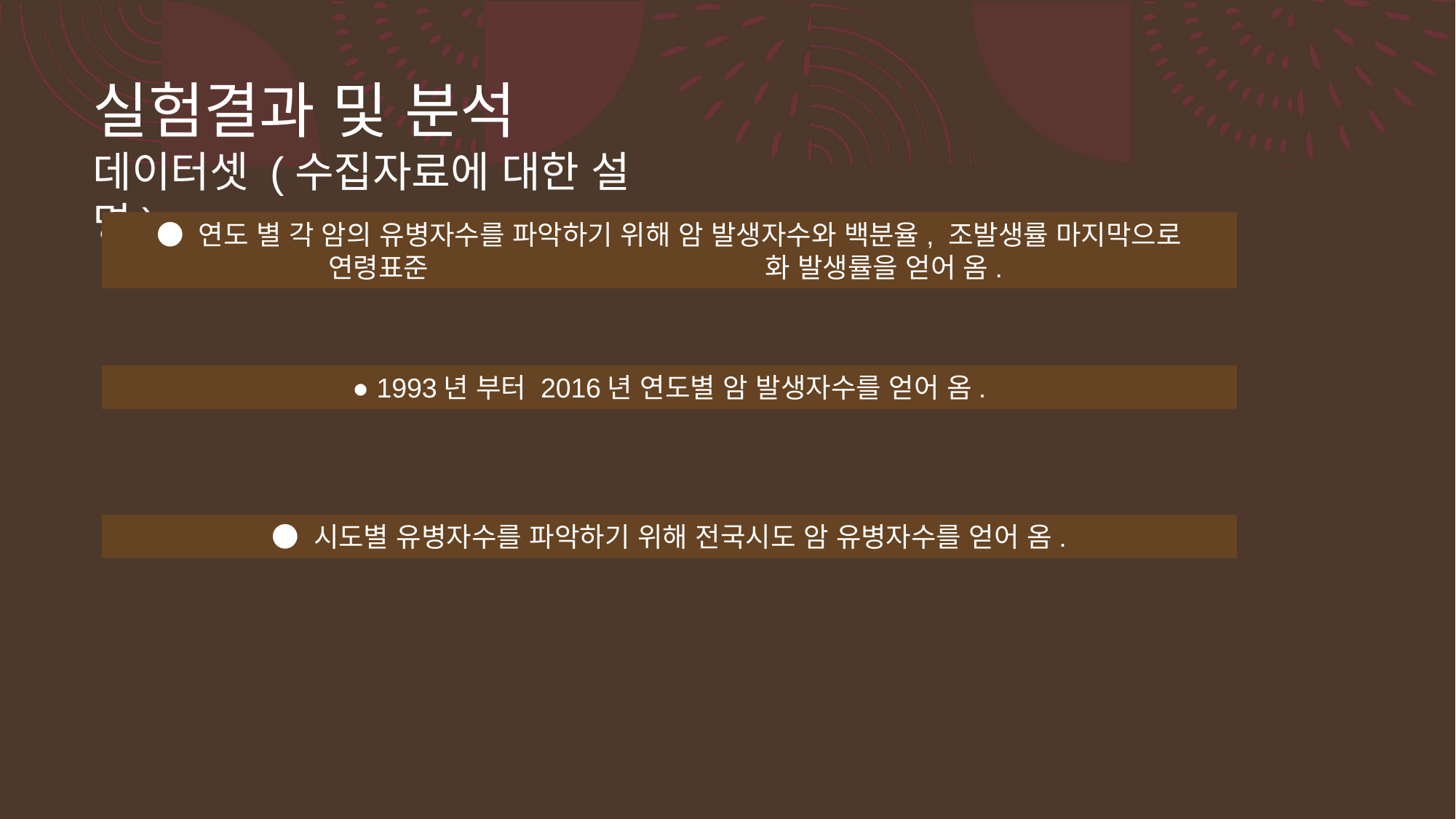

실험결과 및 분석
데이터셋 (수집자료에 대한 설명)
● 연도 별 각 암의 유병자수를 파악하기 위해 암 발생자수와 백분율, 조발생률 마지막으로 연령표준                                        	화 발생률을 얻어 옴.
● 1993년 부터 2016년 연도별 암 발생자수를 얻어 옴.
● 시도별 유병자수를 파악하기 위해 전국시도 암 유병자수를 얻어 옴.